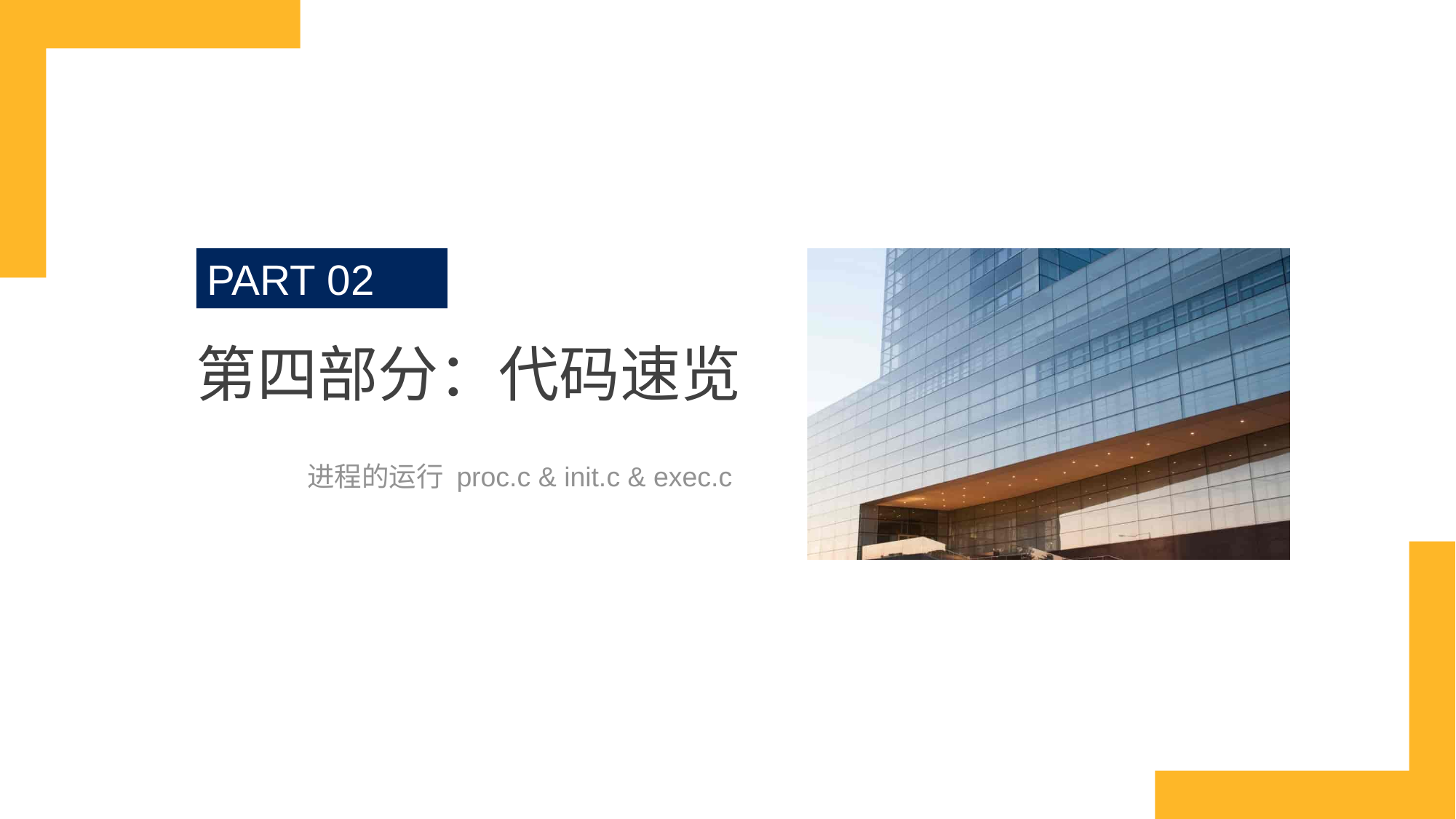

PART 02

第四部分：代码速览
——进程的运行 proc.c & init.c & exec.c